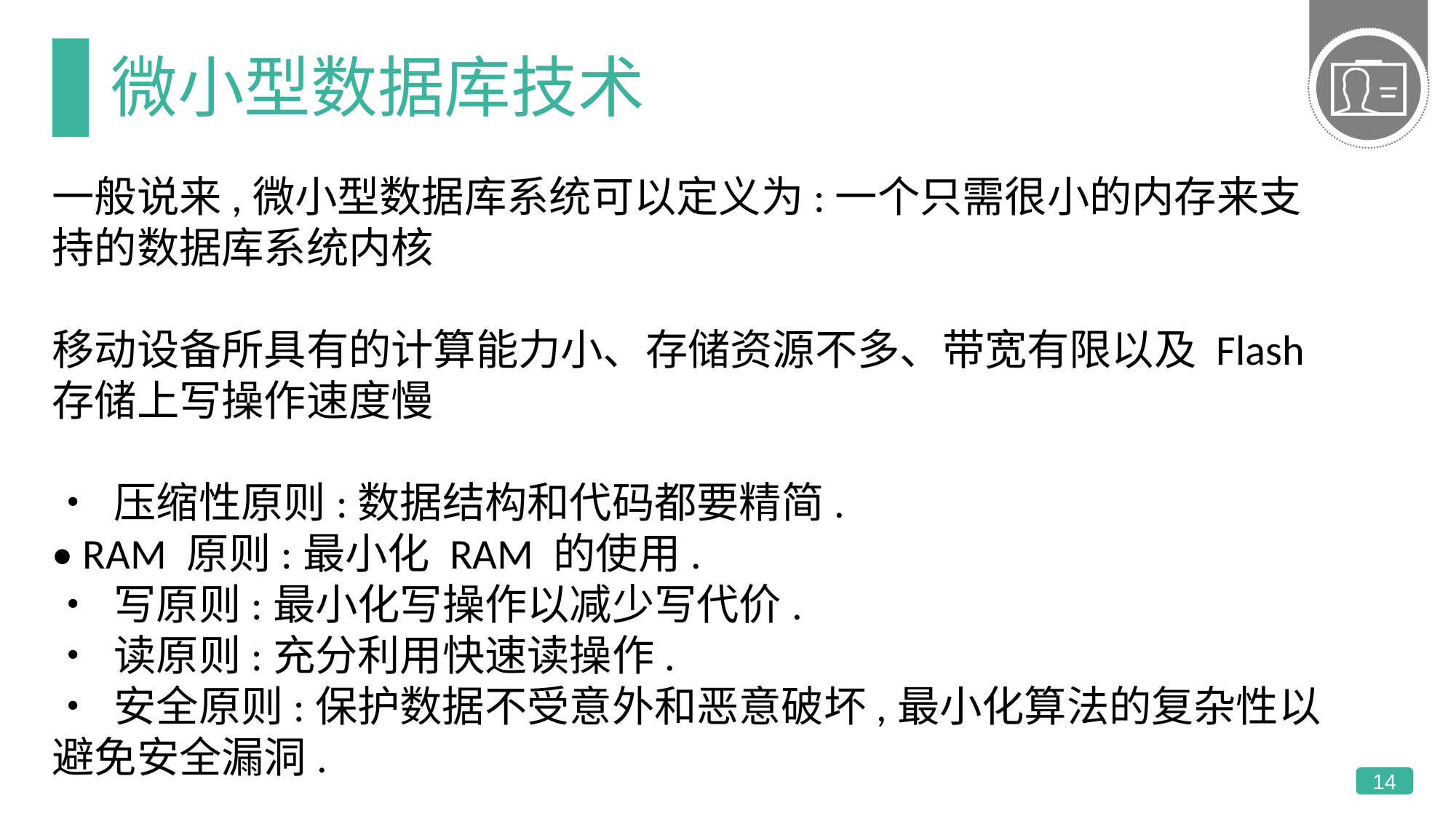

# 微小型数据库技术
一般说来,微小型数据库系统可以定义为:一个只需很小的内存来支持的数据库系统内核

移动设备所具有的计算能力小、存储资源不多、带宽有限以及 Flash 存储上写操作速度慢

• 压缩性原则:数据结构和代码都要精简.
• RAM 原则:最小化 RAM 的使用.
• 写原则:最小化写操作以减少写代价.
• 读原则:充分利用快速读操作.
• 安全原则:保护数据不受意外和恶意破坏,最小化算法的复杂性以避免安全漏洞.

14